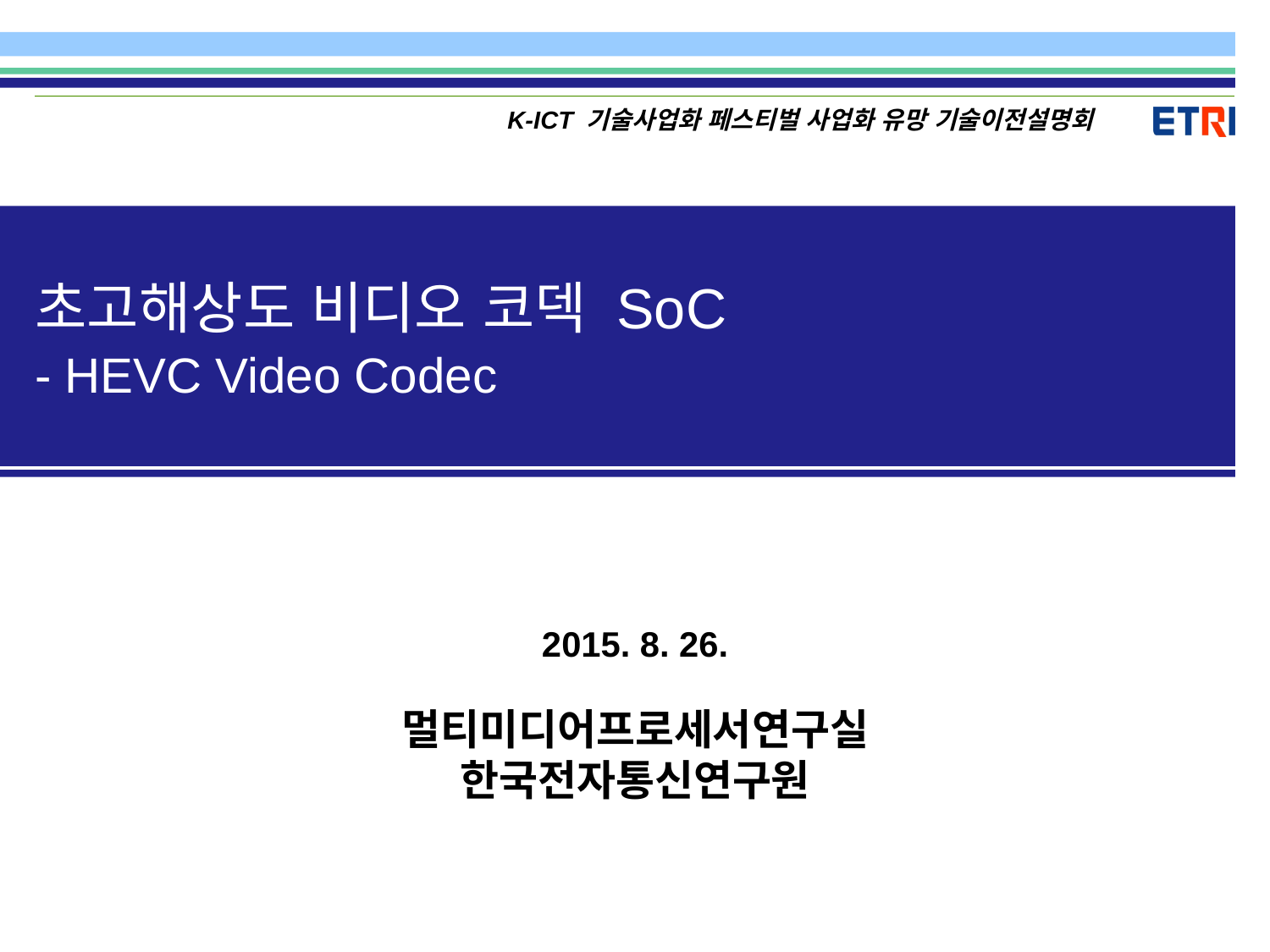

K-ICT 기술사업화 페스티벌 사업화 유망 기술이전설명회
초고해상도 비디오 코덱 SoC
- HEVC Video Codec
2015. 8. 26.

멀티미디어프로세서연구실
한국전자통신연구원